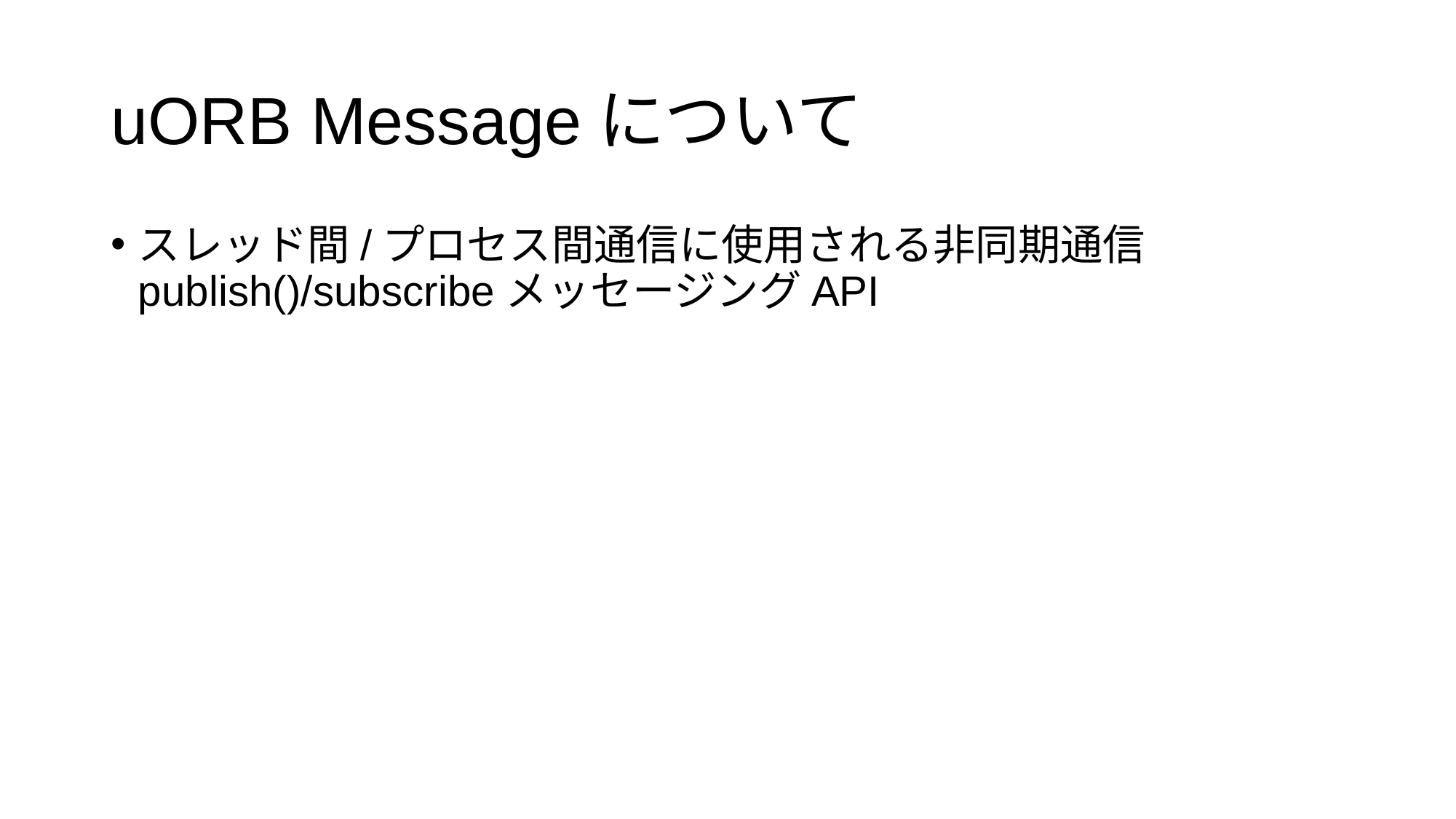

# uORB Messageについて
スレッド間/プロセス間通信に使用される非同期通信publish()/subscribeメッセージングAPI